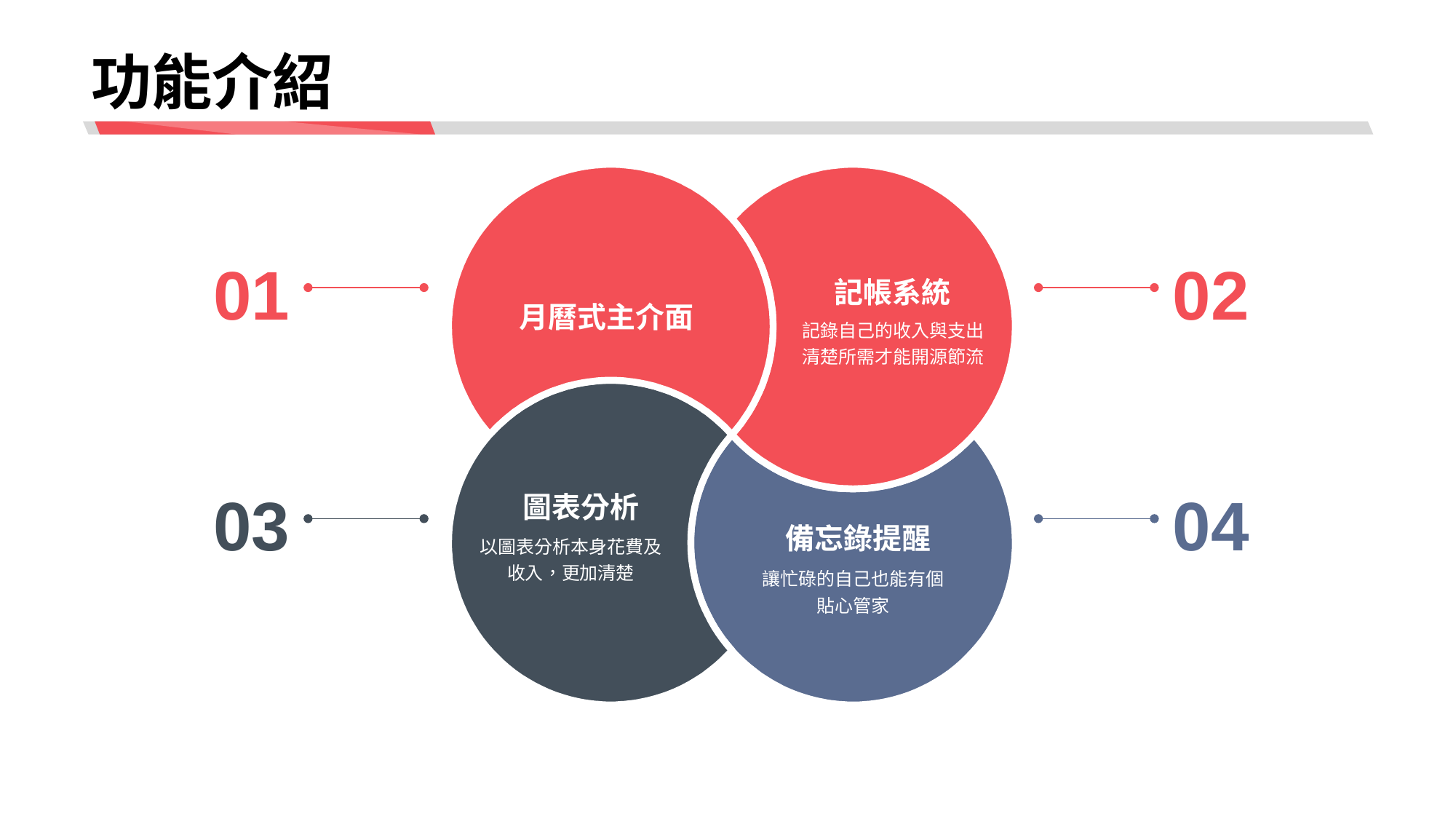

# 功能介紹

記錄自己的收入與支出
清楚所需才能開源節流
01
02
記帳系統
月曆式主介面
以圖表分析本身花費及收入，更加清楚
讓忙碌的自己也能有個
貼心管家
03
04
圖表分析
備忘錄提醒